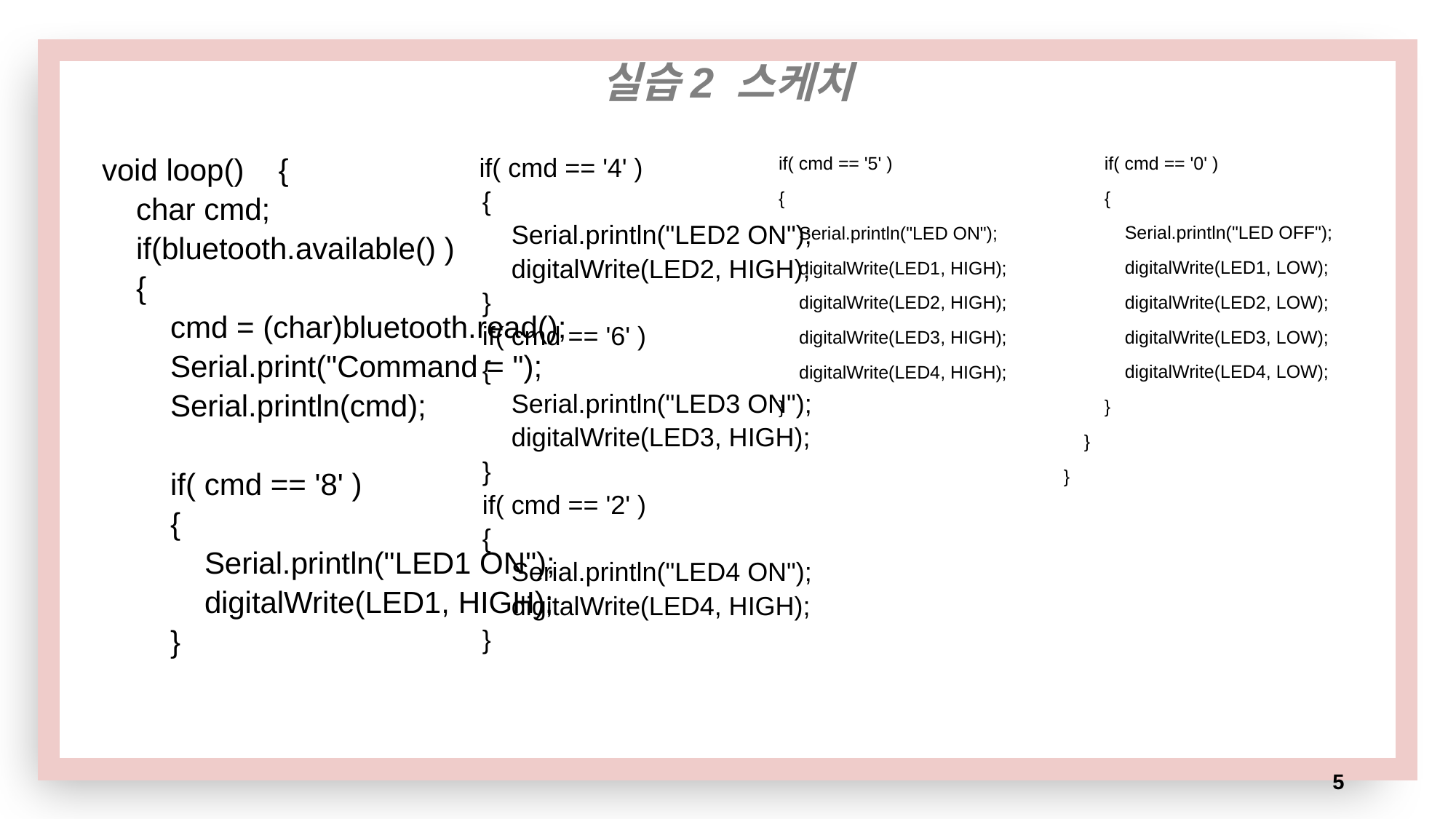

#
실습2 스케치

        if( cmd == '0' )
        {
            Serial.println("LED OFF");
            digitalWrite(LED1, LOW);
            digitalWrite(LED2, LOW);
            digitalWrite(LED3, LOW);
            digitalWrite(LED4, LOW);
        }
    }
}
void loop()    {
    char cmd;
    if(bluetooth.available() )
    {
        cmd = (char)bluetooth.read();
        Serial.print("Command = ");
        Serial.println(cmd);

        if( cmd == '8' )
        {
            Serial.println("LED1 ON");
            digitalWrite(LED1, HIGH);
        }
        if( cmd == '4' )
        {
            Serial.println("LED2 ON");
            digitalWrite(LED2, HIGH);
        }
        if( cmd == '6' )
        {
            Serial.println("LED3 ON");
            digitalWrite(LED3, HIGH);
        }
        if( cmd == '2' )
        {
            Serial.println("LED4 ON");
            digitalWrite(LED4, HIGH);
        }
        if( cmd == '5' )
        {
            Serial.println("LED ON");
            digitalWrite(LED1, HIGH);
            digitalWrite(LED2, HIGH);
            digitalWrite(LED3, HIGH);
            digitalWrite(LED4, HIGH);
        }

5